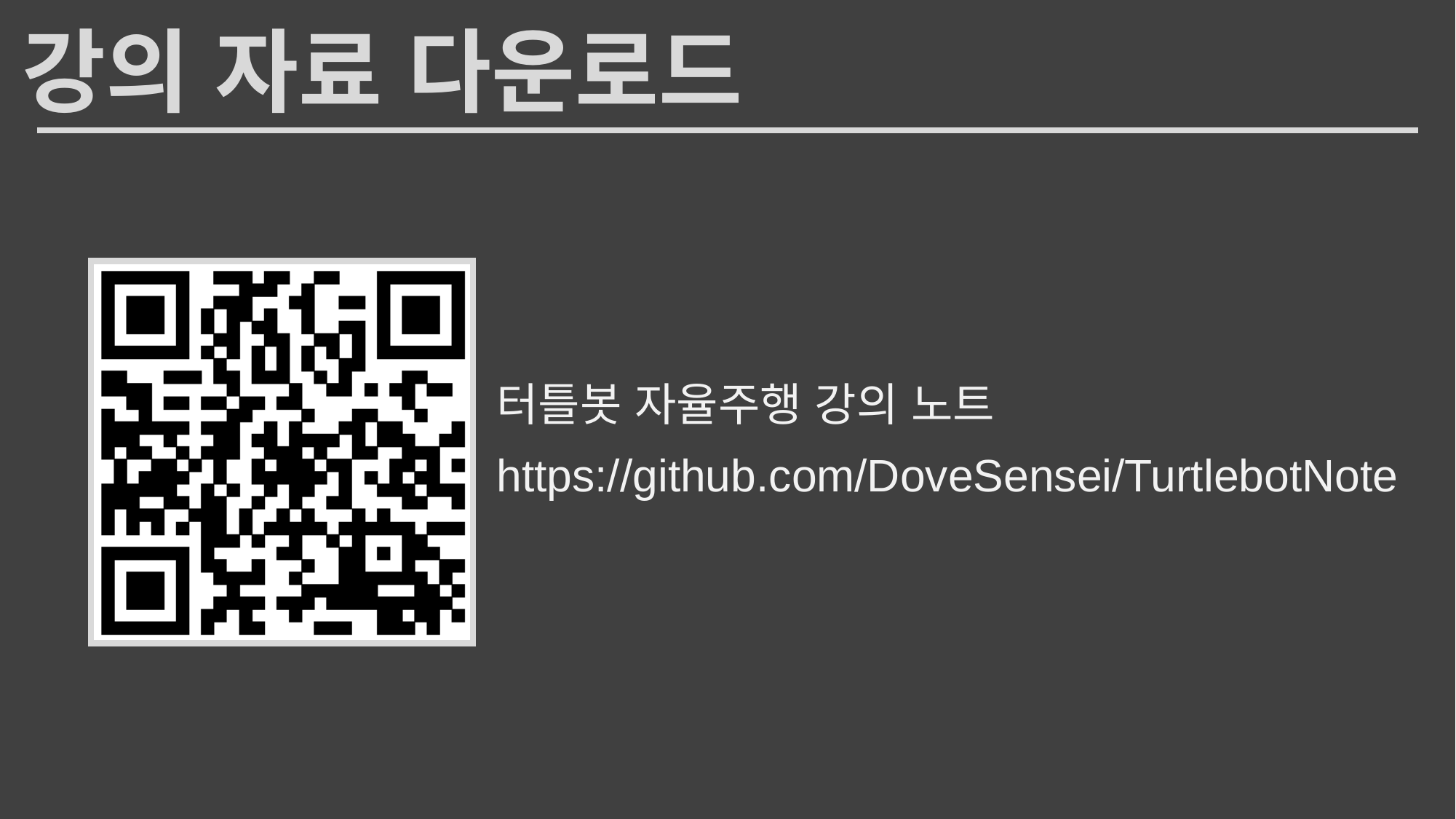

2
강의 자료 다운로드

터틀봇 자율주행 강의 노트
https://github.com/DoveSensei/TurtlebotNote